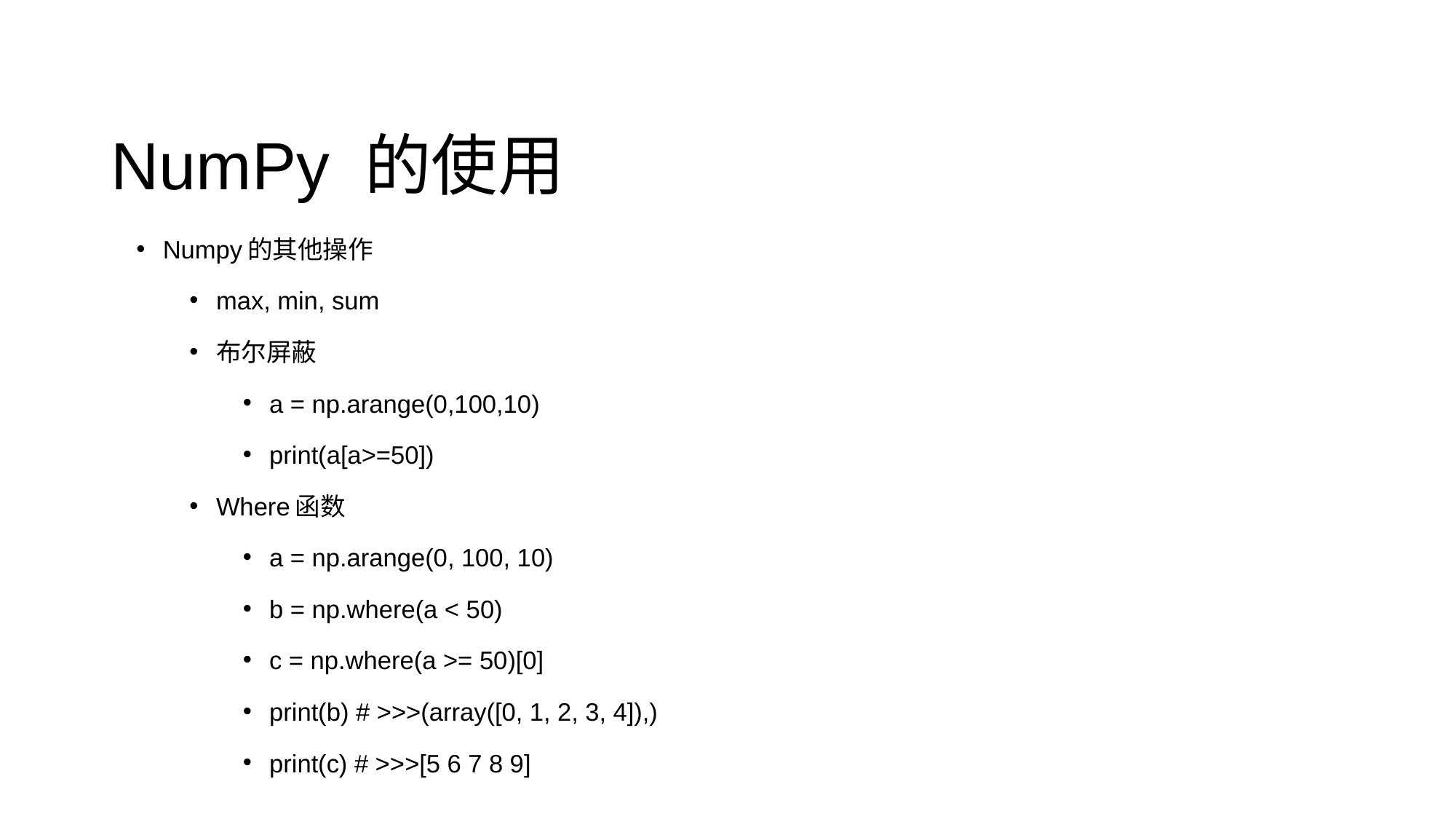

# NumPy 的使用
Numpy的其他操作
max, min, sum
布尔屏蔽
a = np.arange(0,100,10)
print(a[a>=50])
Where函数
a = np.arange(0, 100, 10)
b = np.where(a < 50)
c = np.where(a >= 50)[0]
print(b) # >>>(array([0, 1, 2, 3, 4]),)
print(c) # >>>[5 6 7 8 9]